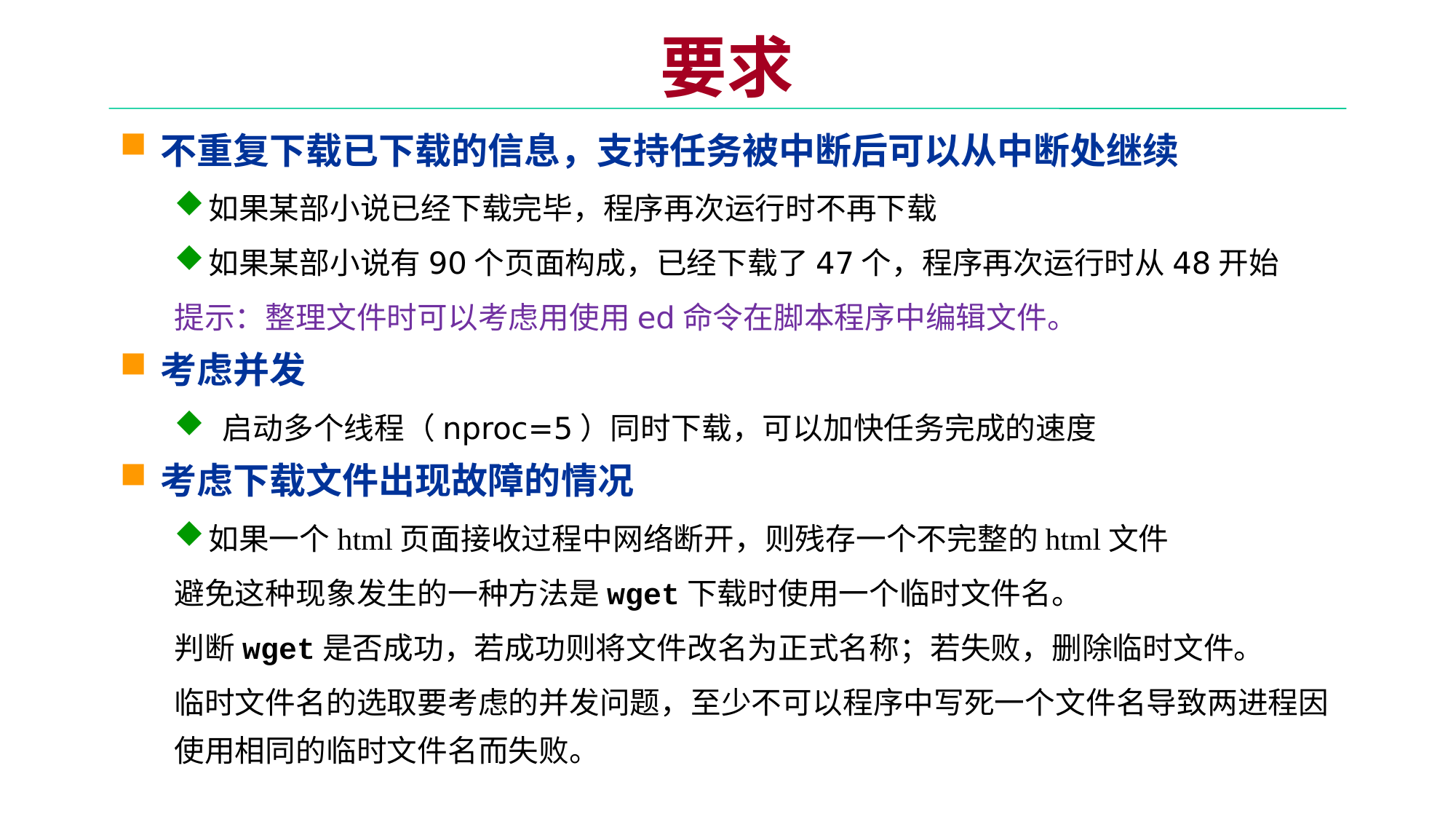

# 要求
不重复下载已下载的信息，支持任务被中断后可以从中断处继续
如果某部小说已经下载完毕，程序再次运行时不再下载
如果某部小说有90个页面构成，已经下载了47个，程序再次运行时从48开始
提示：整理文件时可以考虑用使用ed命令在脚本程序中编辑文件。
考虑并发
 启动多个线程（nproc=5）同时下载，可以加快任务完成的速度
考虑下载文件出现故障的情况
如果一个html页面接收过程中网络断开，则残存一个不完整的html文件
避免这种现象发生的一种方法是wget下载时使用一个临时文件名。
判断wget是否成功，若成功则将文件改名为正式名称；若失败，删除临时文件。
临时文件名的选取要考虑的并发问题，至少不可以程序中写死一个文件名导致两进程因使用相同的临时文件名而失败。